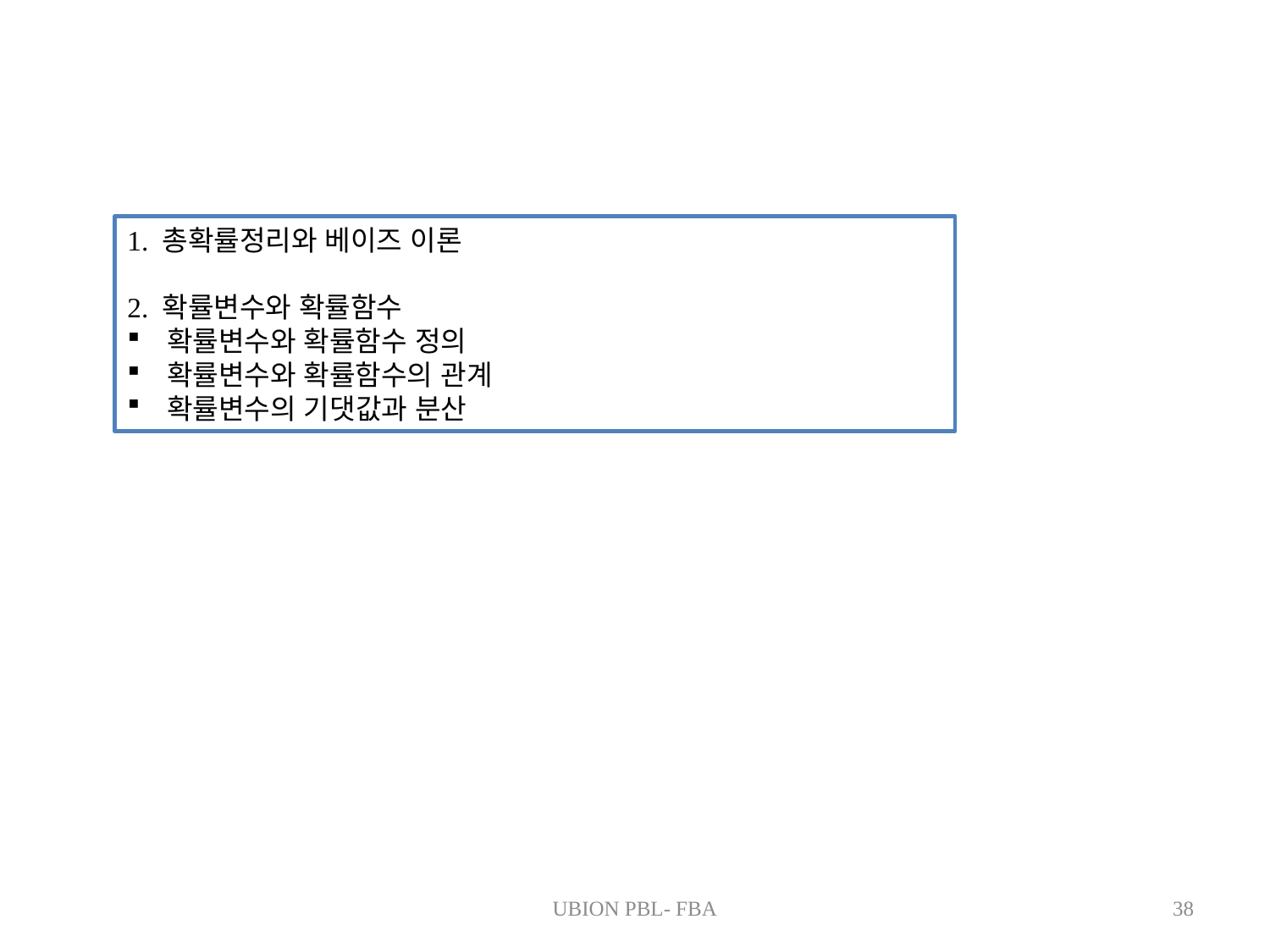

1. 총확률정리와 베이즈 이론

2. 확률변수와 확률함수
확률변수와 확률함수 정의
확률변수와 확률함수의 관계
확률변수의 기댓값과 분산
UBION PBL- FBA
38